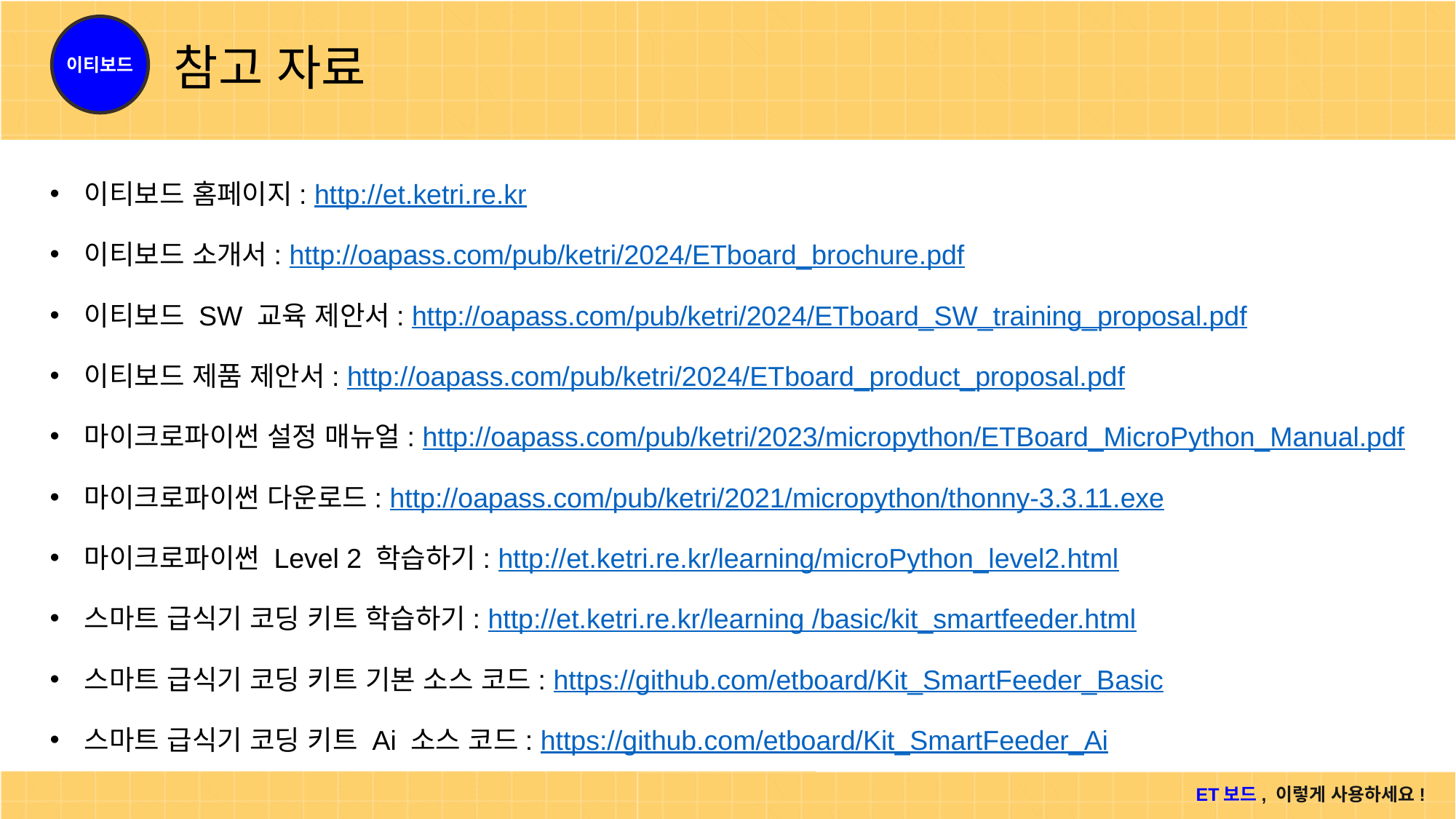

# 참고 자료
이티보드 홈페이지: http://et.ketri.re.kr
이티보드 소개서: http://oapass.com/pub/ketri/2024/ETboard_brochure.pdf
이티보드 SW 교육 제안서: http://oapass.com/pub/ketri/2024/ETboard_SW_training_proposal.pdf
이티보드 제품 제안서: http://oapass.com/pub/ketri/2024/ETboard_product_proposal.pdf
마이크로파이썬 설정 매뉴얼: http://oapass.com/pub/ketri/2023/micropython/ETBoard_MicroPython_Manual.pdf
마이크로파이썬 다운로드: http://oapass.com/pub/ketri/2021/micropython/thonny-3.3.11.exe
마이크로파이썬 Level 2 학습하기: http://et.ketri.re.kr/learning/microPython_level2.html
스마트 급식기 코딩 키트 학습하기: http://et.ketri.re.kr/learning /basic/kit_smartfeeder.html
스마트 급식기 코딩 키트 기본 소스 코드: https://github.com/etboard/Kit_SmartFeeder_Basic
스마트 급식기 코딩 키트 Ai 소스 코드: https://github.com/etboard/Kit_SmartFeeder_Ai